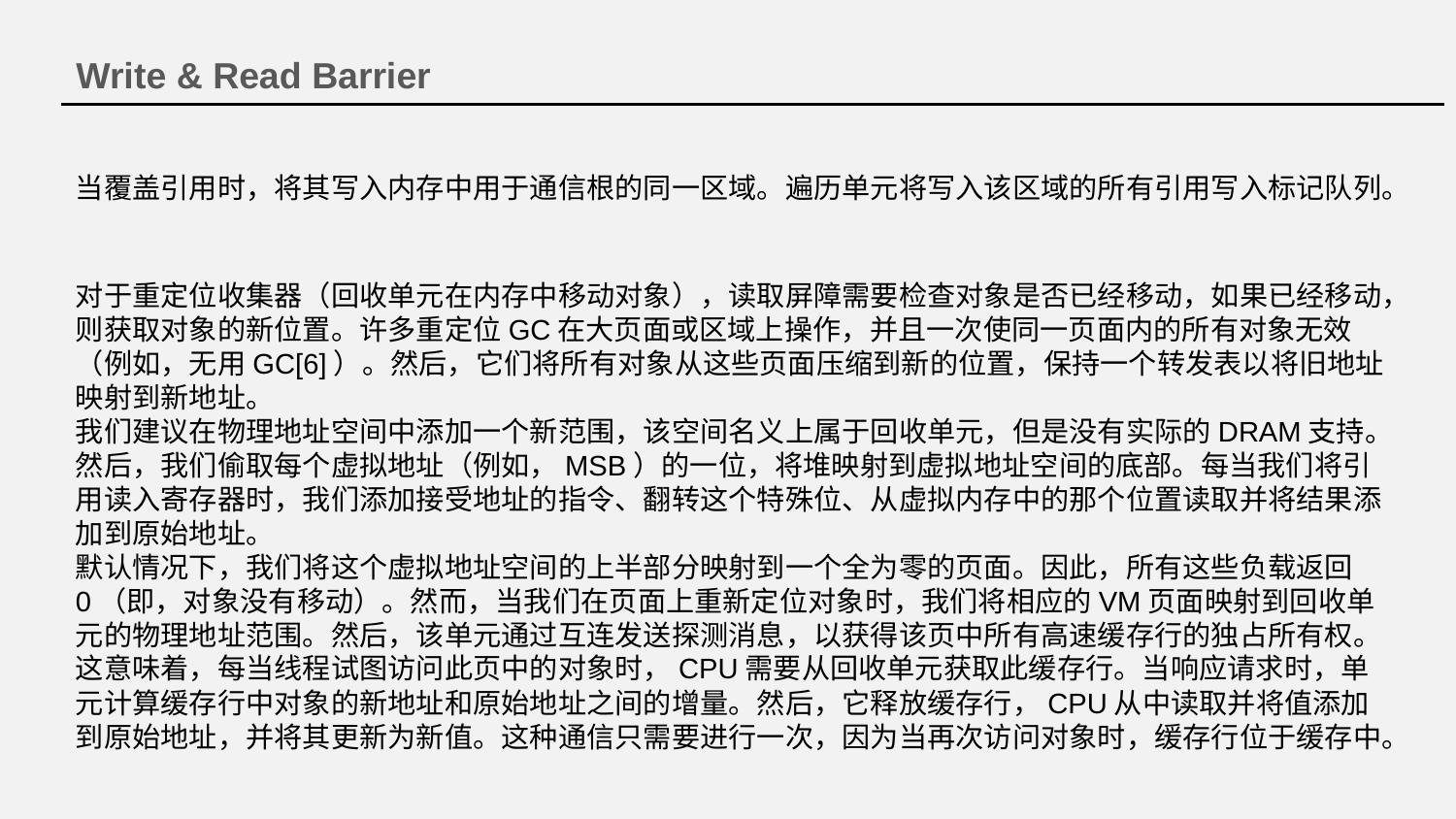

Write & Read Barrier
当覆盖引用时，将其写入内存中用于通信根的同一区域。遍历单元将写入该区域的所有引用写入标记队列。
对于重定位收集器（回收单元在内存中移动对象），读取屏障需要检查对象是否已经移动，如果已经移动，则获取对象的新位置。许多重定位GC在大页面或区域上操作，并且一次使同一页面内的所有对象无效（例如，无用GC[6]）。然后，它们将所有对象从这些页面压缩到新的位置，保持一个转发表以将旧地址映射到新地址。 
我们建议在物理地址空间中添加一个新范围，该空间名义上属于回收单元，但是没有实际的DRAM支持。然后，我们偷取每个虚拟地址（例如，MSB）的一位，将堆映射到虚拟地址空间的底部。每当我们将引用读入寄存器时，我们添加接受地址的指令、翻转这个特殊位、从虚拟内存中的那个位置读取并将结果添加到原始地址。 
默认情况下，我们将这个虚拟地址空间的上半部分映射到一个全为零的页面。因此，所有这些负载返回0（即，对象没有移动）。然而，当我们在页面上重新定位对象时，我们将相应的VM页面映射到回收单元的物理地址范围。然后，该单元通过互连发送探测消息，以获得该页中所有高速缓存行的独占所有权。这意味着，每当线程试图访问此页中的对象时，CPU需要从回收单元获取此缓存行。当响应请求时，单元计算缓存行中对象的新地址和原始地址之间的增量。然后，它释放缓存行，CPU从中读取并将值添加到原始地址，并将其更新为新值。这种通信只需要进行一次，因为当再次访问对象时，缓存行位于缓存中。